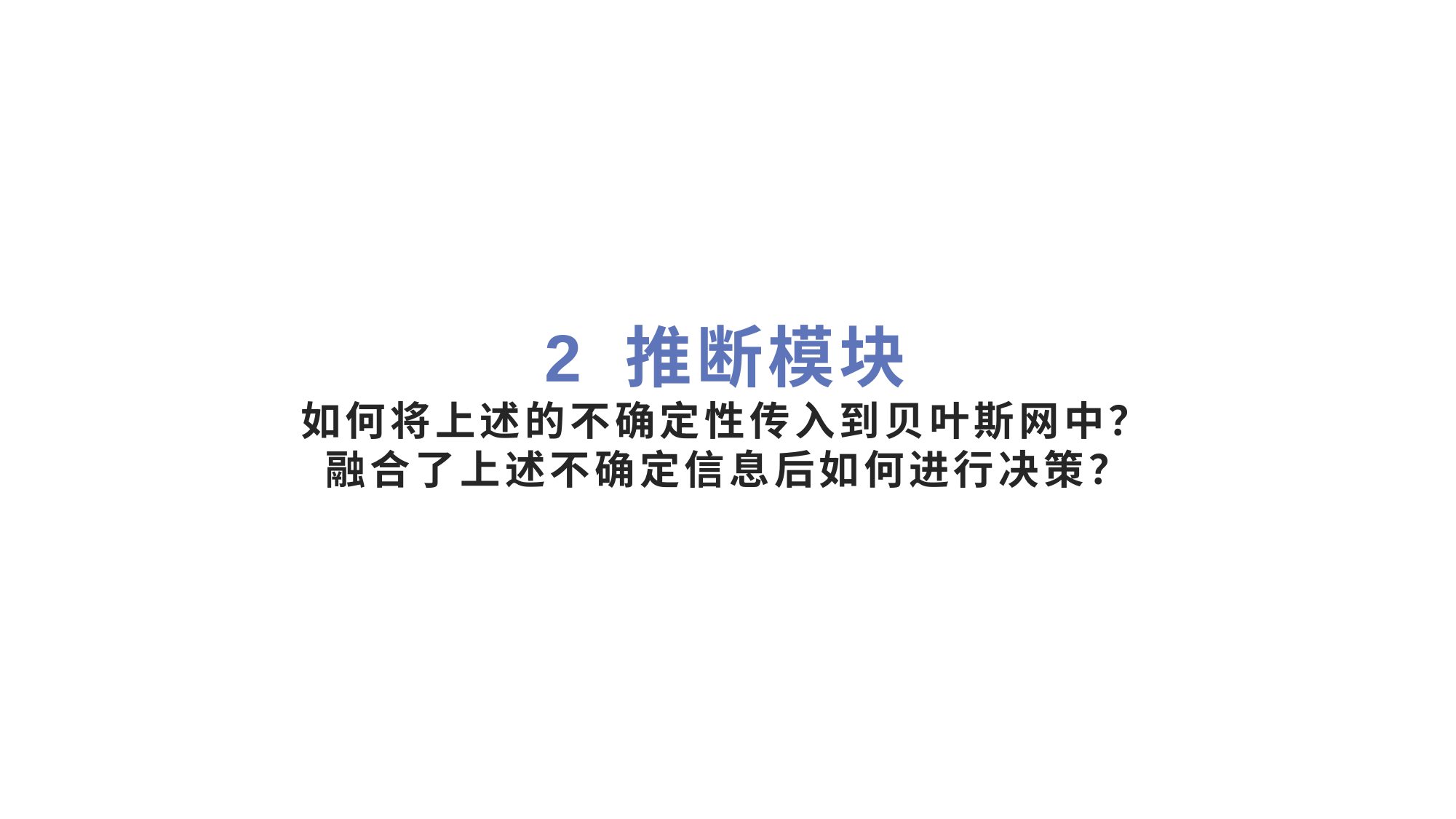

# 2 推断模块 如何将上述的不确定性传入到贝叶斯网中？ 融合了上述不确定信息后如何进行决策？